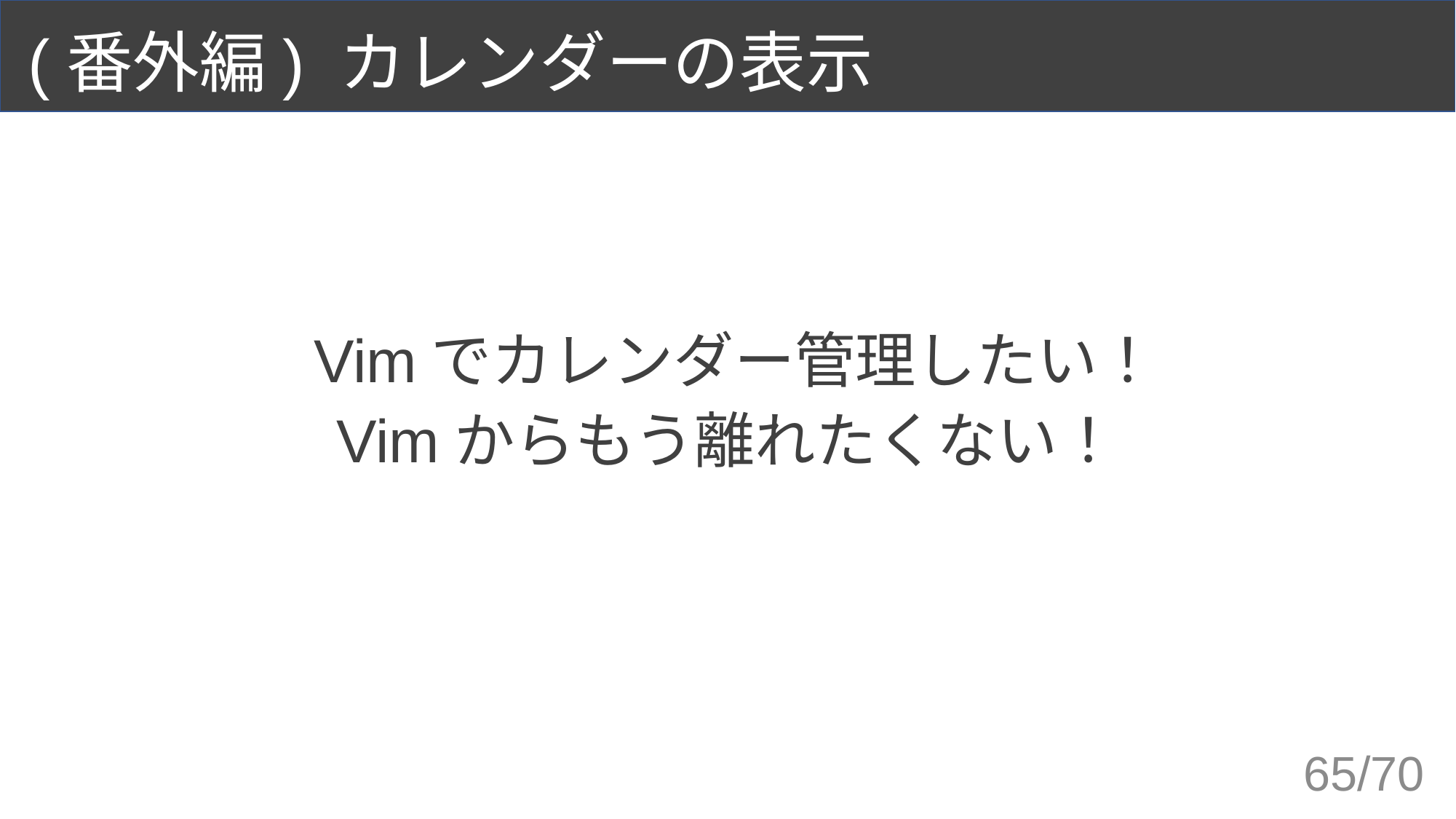

# (番外編) カレンダーの表示
 Vimでカレンダー管理したい！
Vimからもう離れたくない！
65